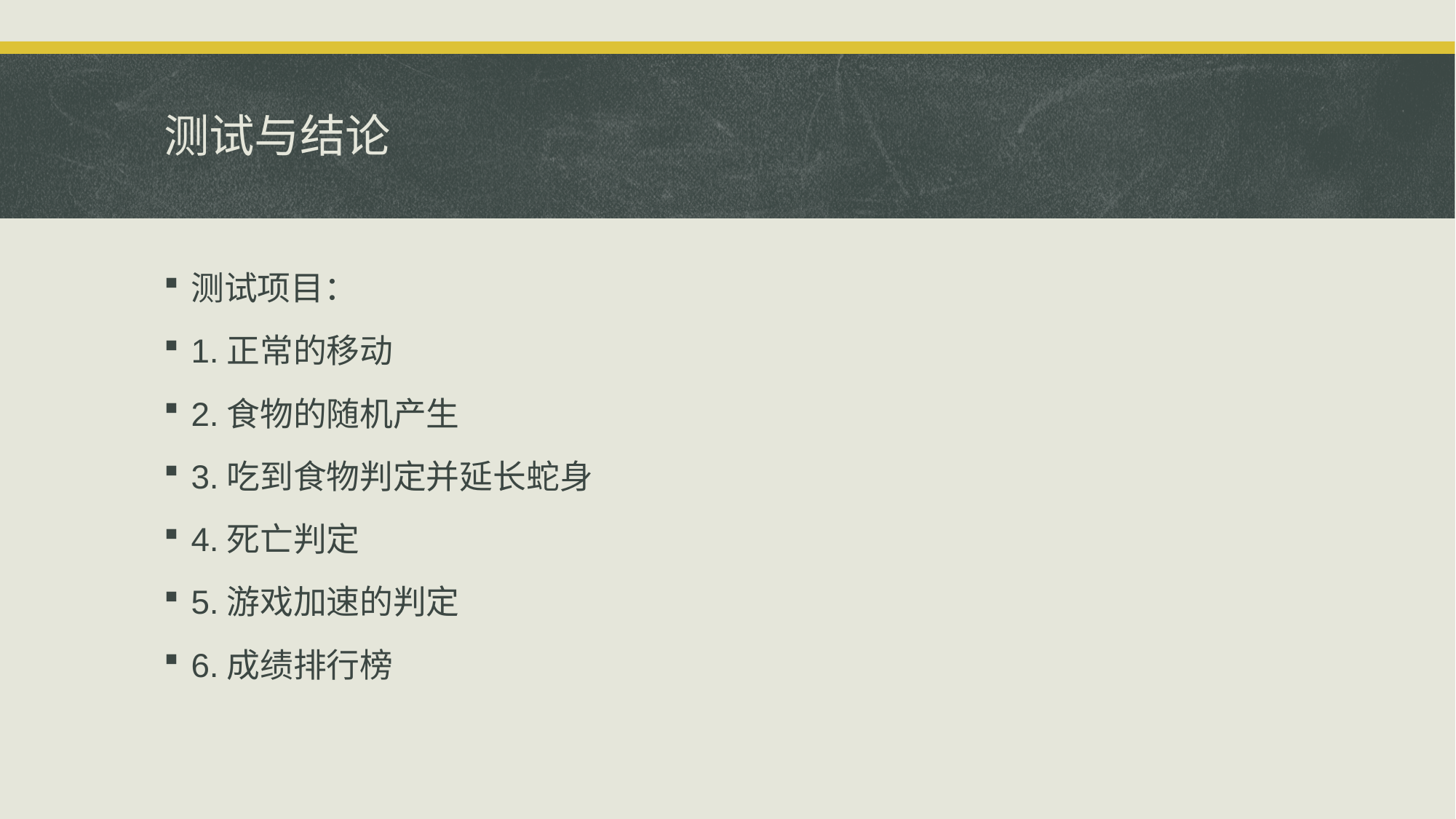

# 测试与结论
测试项目：
1.正常的移动
2.食物的随机产生
3.吃到食物判定并延长蛇身
4.死亡判定
5.游戏加速的判定
6.成绩排行榜